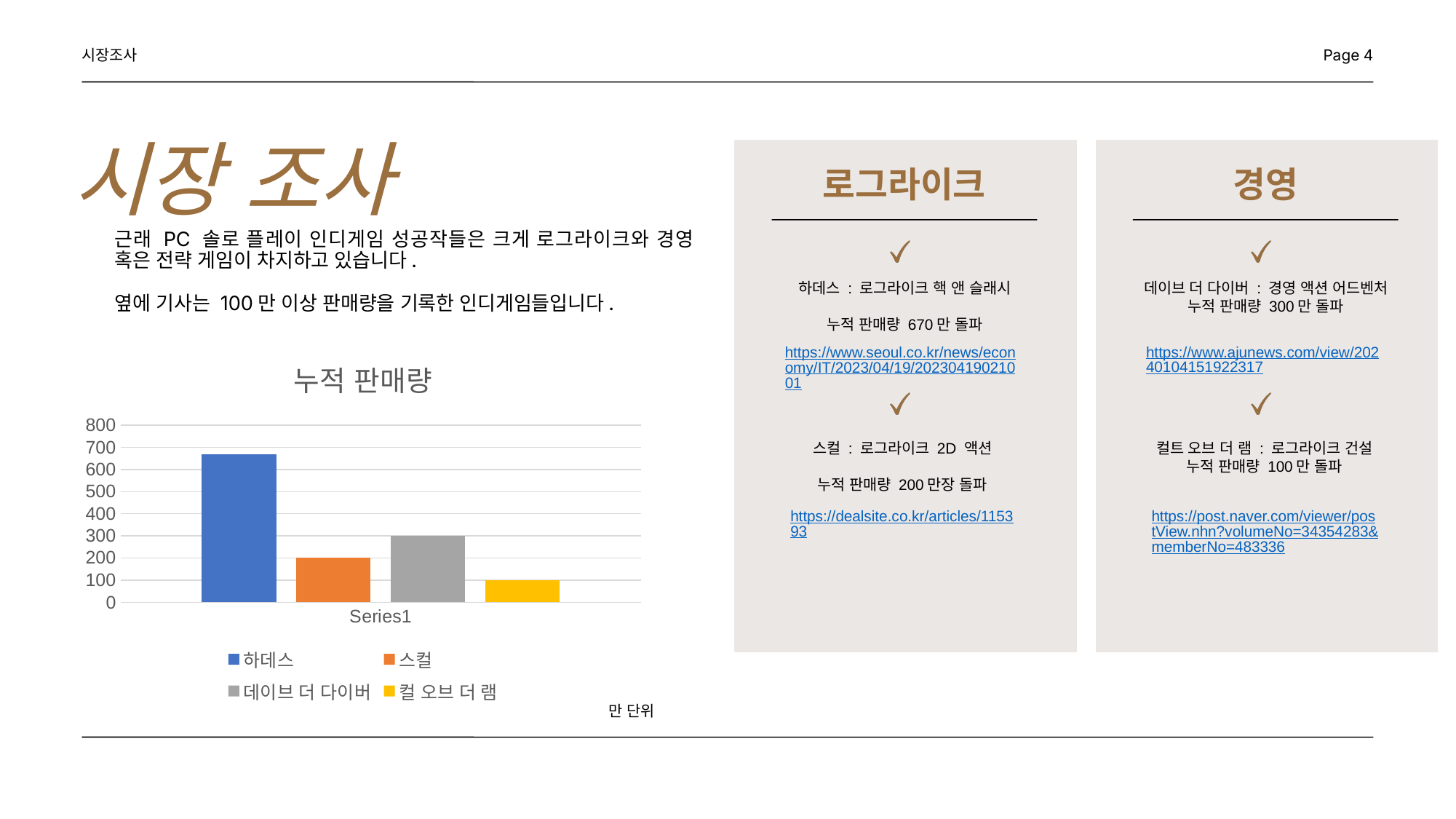

시장조사
Page 4

시장 조사

로그라이크
경영

근래 PC 솔로 플레이 인디게임 성공작들은 크게 로그라이크와 경영 혹은 전략 게임이 차지하고 있습니다.

옆에 기사는 100만 이상 판매량을 기록한 인디게임들입니다.

하데스 : 로그라이크 핵 앤 슬래시

누적 판매량 670만 돌파
데이브 더 다이버 : 경영 액션 어드벤처
누적 판매량 300만 돌파

### Chart: 누적 판매량

| Category | 하데스 | 스컬 | 데이브 더 다이버 | 컬 오브 더 램 |
|---|---|---|---|---|
|  | 670.0 | 200.0 | 300.0 | 100.0 |
https://www.ajunews.com/view/20240104151922317
https://www.seoul.co.kr/news/economy/IT/2023/04/19/20230419021001

컬트 오브 더 램 : 로그라이크 건설
누적 판매량 100만 돌파
스컬 : 로그라이크 2D 액션

누적 판매량 200만장 돌파
https://dealsite.co.kr/articles/115393
https://post.naver.com/viewer/postView.nhn?volumeNo=34354283&memberNo=483336
만 단위